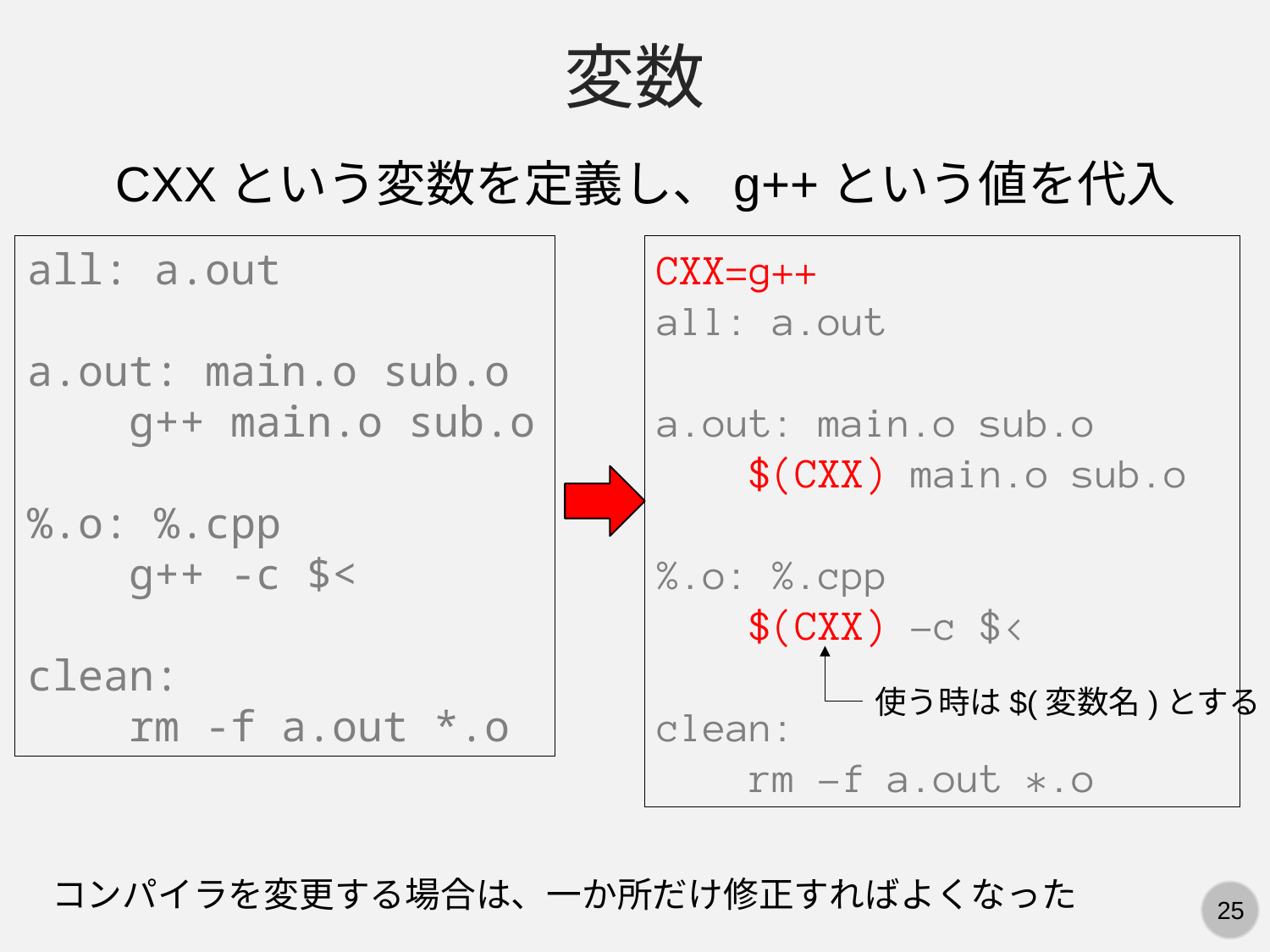

変数
CXXという変数を定義し、g++という値を代入
all: a.out
a.out: main.o sub.o
    g++ main.o sub.o
%.o: %.cpp
    g++ -c $<
clean:
    rm -f a.out *.o
CXX=g++
all: a.out
a.out: main.o sub.o
    $(CXX) main.o sub.o
%.o: %.cpp
    $(CXX) -c $<
clean:
    rm -f a.out *.o

使う時は$(変数名)とする
コンパイラを変更する場合は、一か所だけ修正すればよくなった